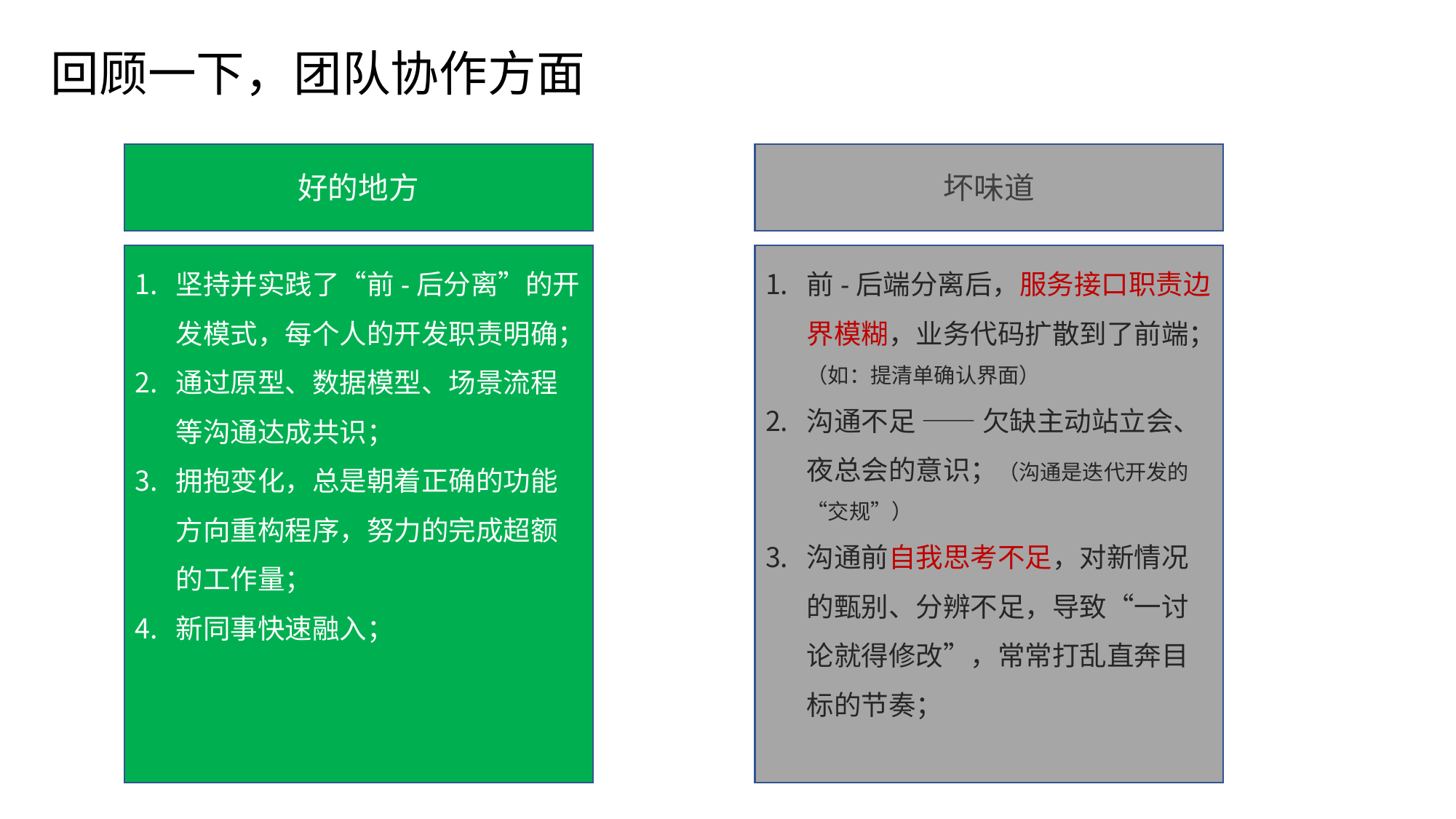

回顾一下，团队协作方面
好的地方
坏味道
坚持并实践了“前-后分离”的开发模式，每个人的开发职责明确；
通过原型、数据模型、场景流程等沟通达成共识；
拥抱变化，总是朝着正确的功能方向重构程序，努力的完成超额的工作量；
新同事快速融入；

前-后端分离后，服务接口职责边界模糊，业务代码扩散到了前端；（如：提清单确认界面）
沟通不足 —— 欠缺主动站立会、夜总会的意识；（沟通是迭代开发的“交规”）
沟通前自我思考不足，对新情况的甄别、分辨不足，导致“一讨论就得修改”，常常打乱直奔目标的节奏；